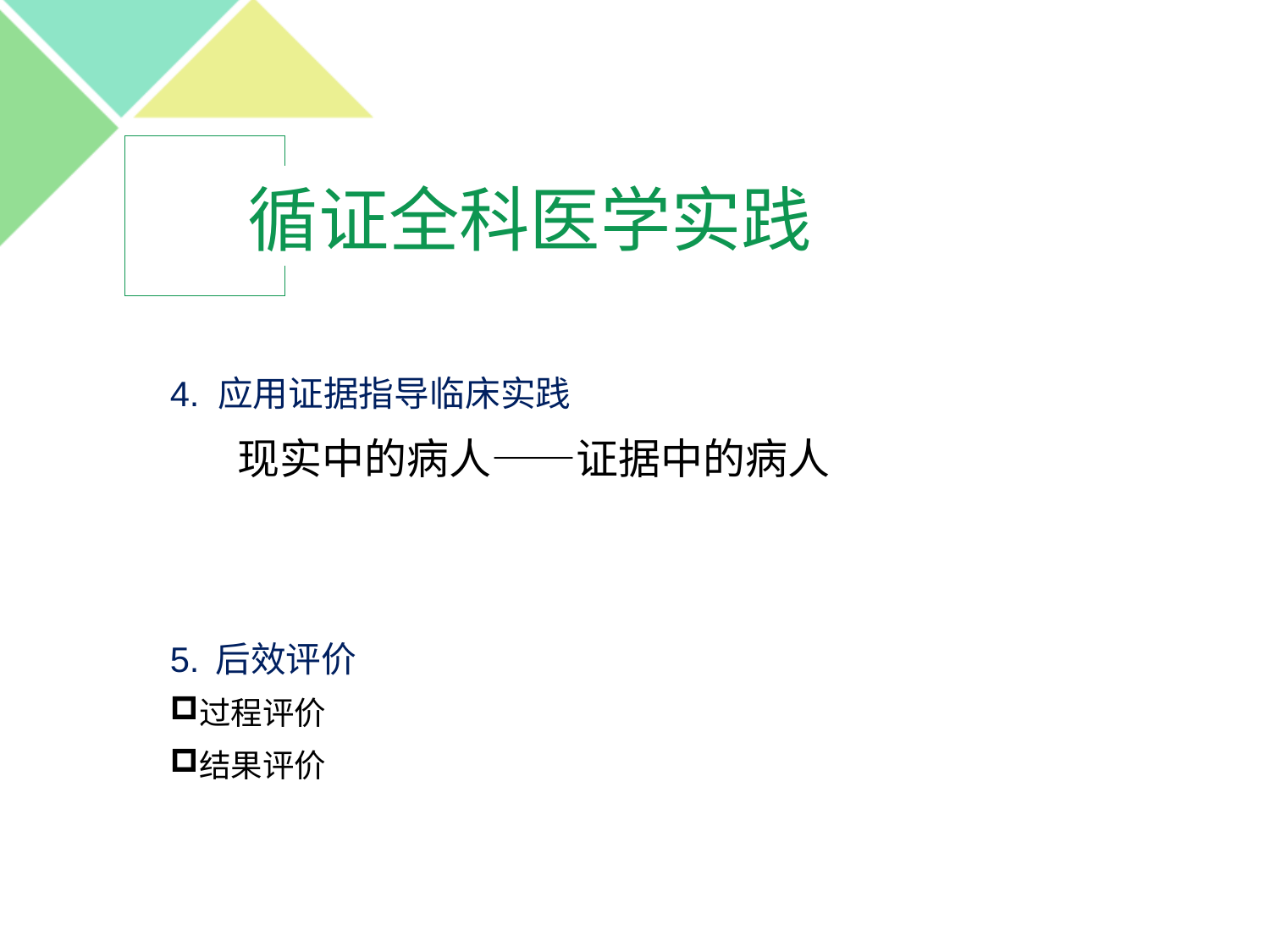

# 循证全科医学实践
应用证据指导临床实践
      现实中的病人——证据中的病人

后效评价
过程评价
结果评价
76